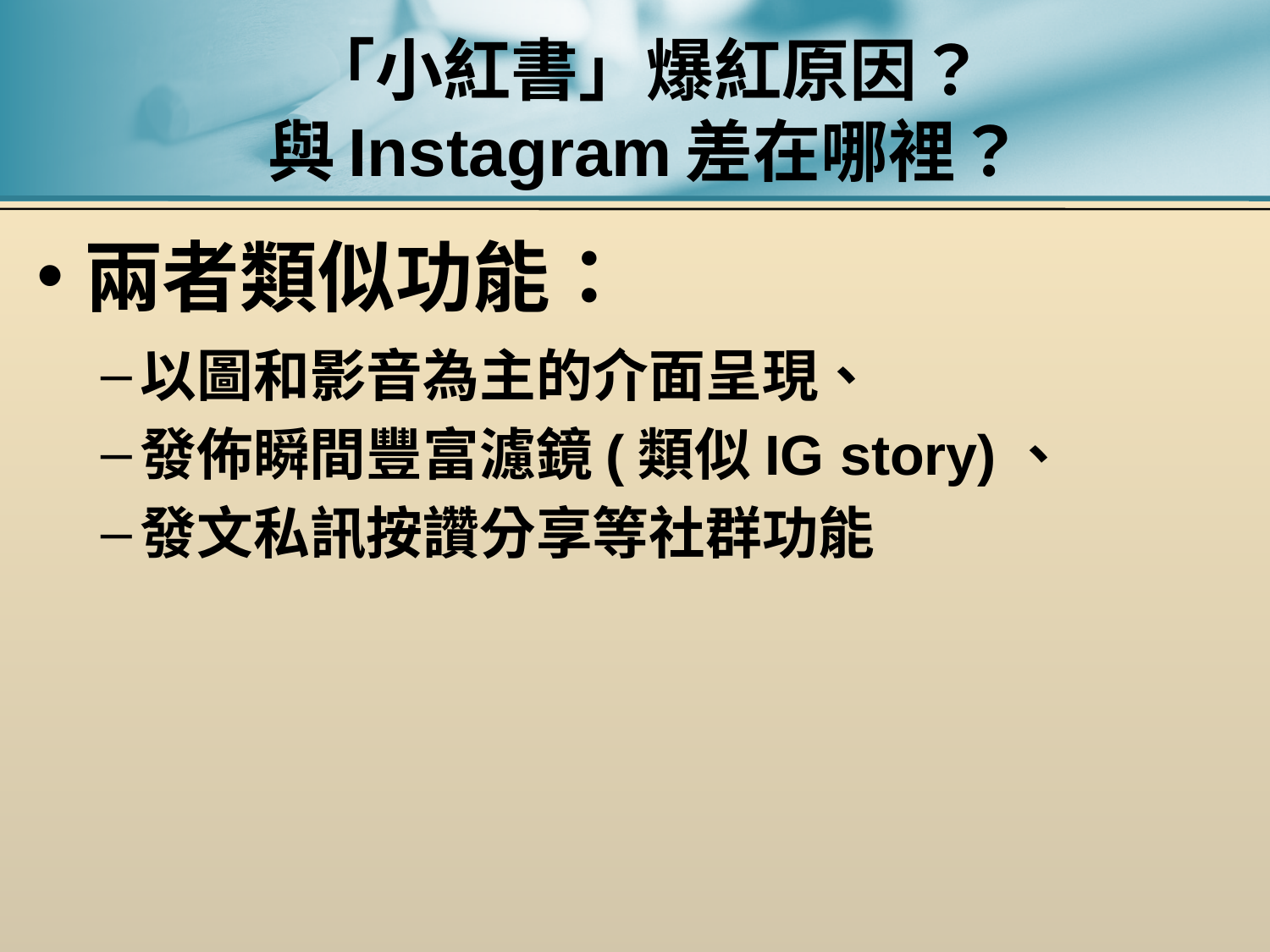

# 「小紅書」爆紅原因？ 與Instagram差在哪裡？
兩者類似功能：
以圖和影音為主的介面呈現、
發佈瞬間豐富濾鏡(類似IG story)、
發文私訊按讚分享等社群功能